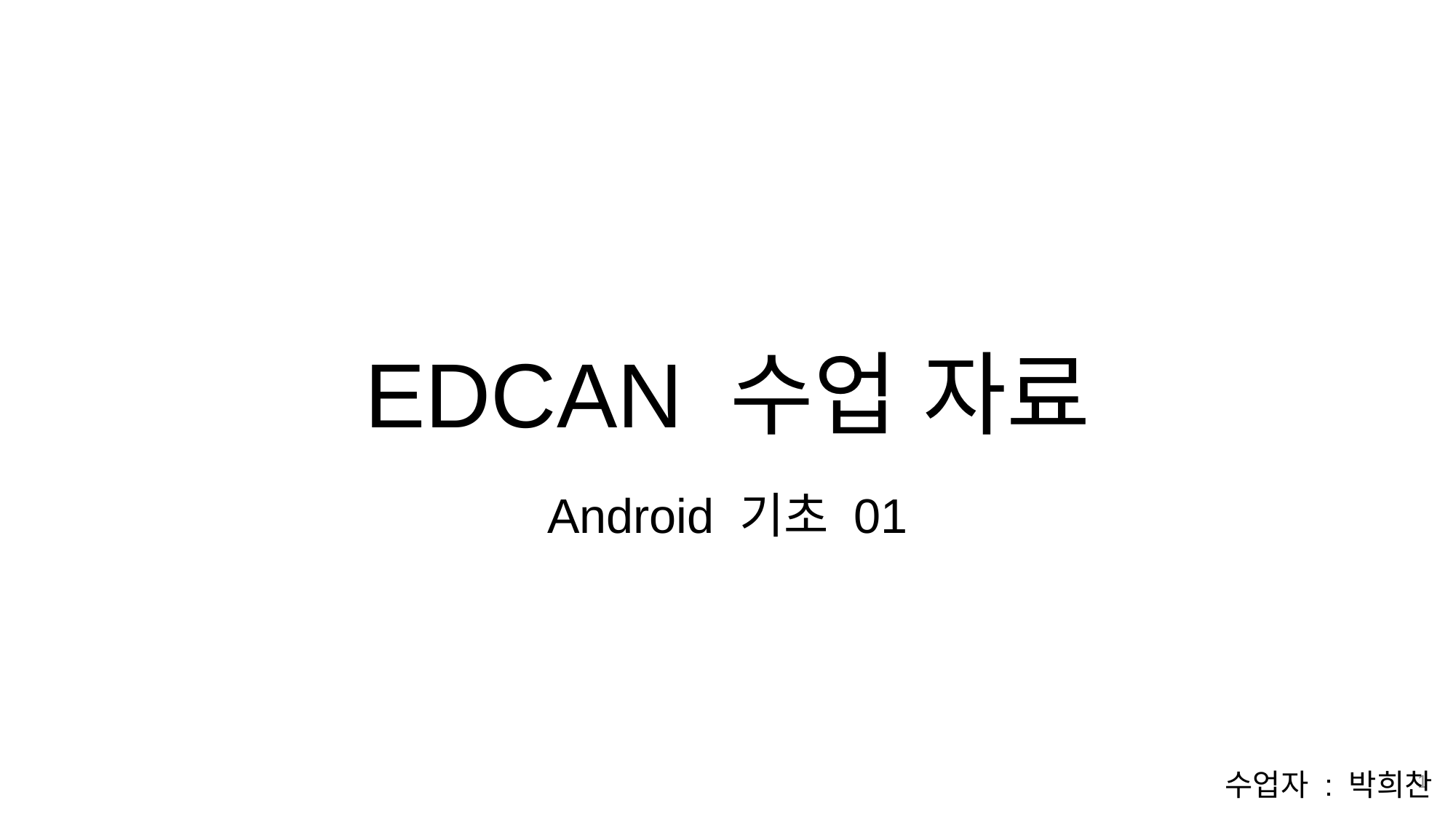

나눔스퀘어OTF ExtraBold
나눔스퀘어OTF Bold
나눔스퀘어OTF
나눔스퀘어_ac ExtraBold
EDCAN 수업 자료
나눔스퀘어_ac Bold
나눔스퀘어_ac
나눔스퀘어 ExtraBold
Android 기초 01
나눔스퀘어 Bold
나눔스퀘어
나눔스퀘어 Light
1
수업자 : 박희찬